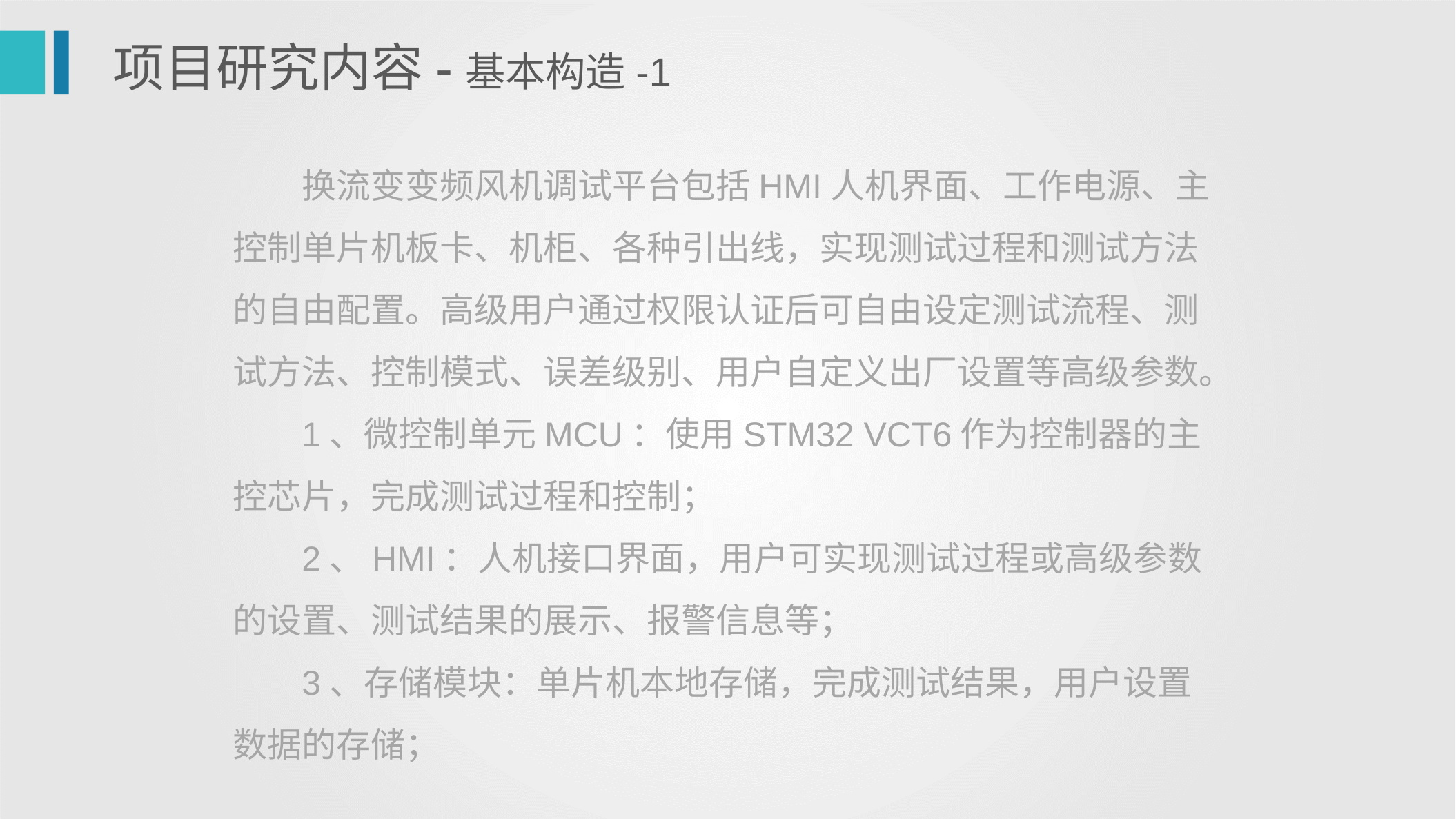

项目研究内容-基本构造-1
换流变变频风机调试平台包括HMI人机界面、工作电源、主控制单片机板卡、机柜、各种引出线，实现测试过程和测试方法的自由配置。高级用户通过权限认证后可自由设定测试流程、测试方法、控制模式、误差级别、用户自定义出厂设置等高级参数。
1、微控制单元MCU：使用STM32 VCT6作为控制器的主控芯片，完成测试过程和控制；
2、HMI：人机接口界面，用户可实现测试过程或高级参数的设置、测试结果的展示、报警信息等；
3、存储模块：单片机本地存储，完成测试结果，用户设置数据的存储；